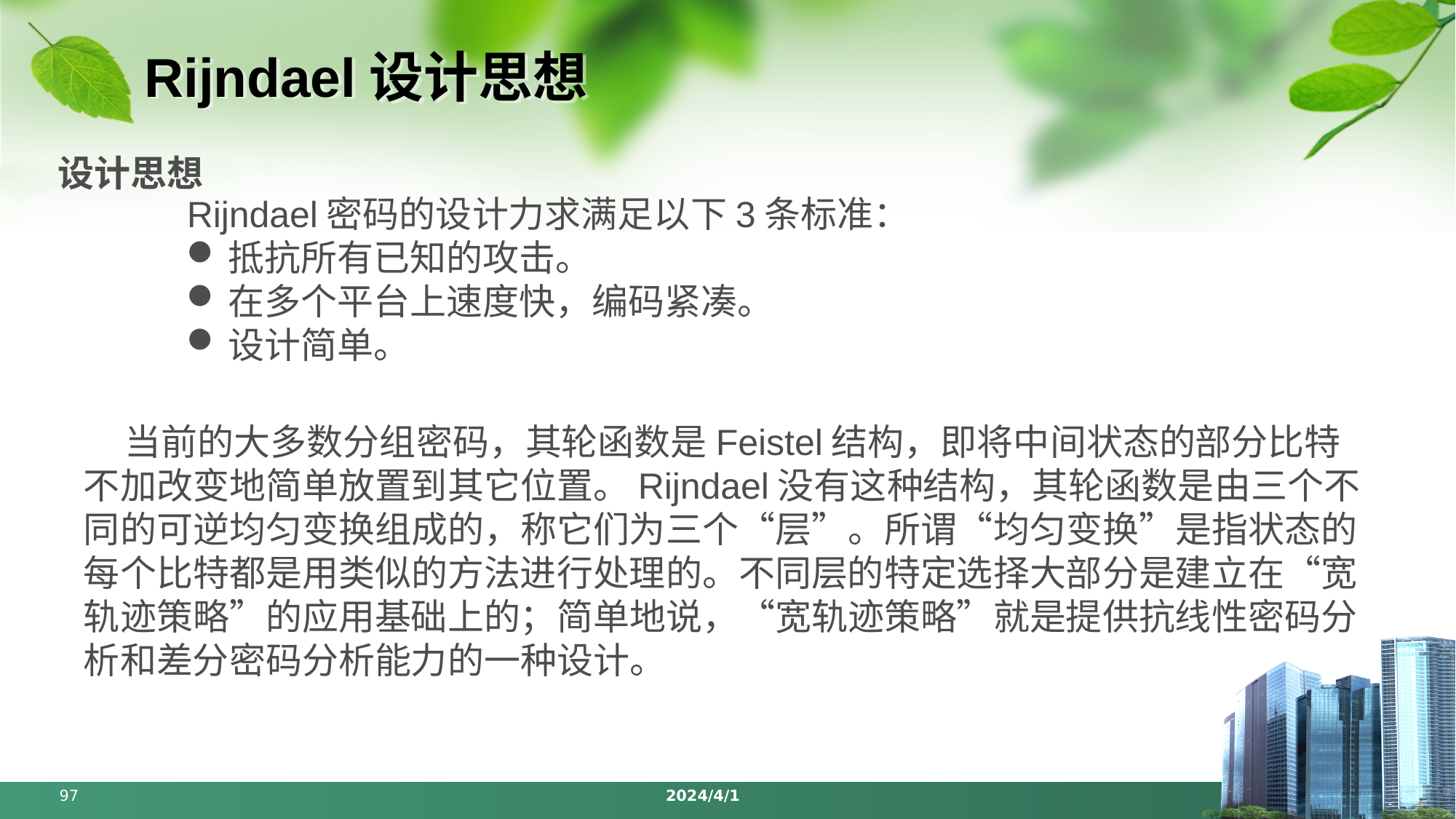

# Rijndael设计思想
设计思想

Rijndael密码的设计力求满足以下3条标准：
抵抗所有已知的攻击。
在多个平台上速度快，编码紧凑。
设计简单。
    当前的大多数分组密码，其轮函数是Feistel结构，即将中间状态的部分比特不加改变地简单放置到其它位置。Rijndael没有这种结构，其轮函数是由三个不同的可逆均匀变换组成的，称它们为三个“层”。所谓“均匀变换”是指状态的每个比特都是用类似的方法进行处理的。不同层的特定选择大部分是建立在“宽轨迹策略”的应用基础上的；简单地说，“宽轨迹策略”就是提供抗线性密码分析和差分密码分析能力的一种设计。
97
2024/4/1